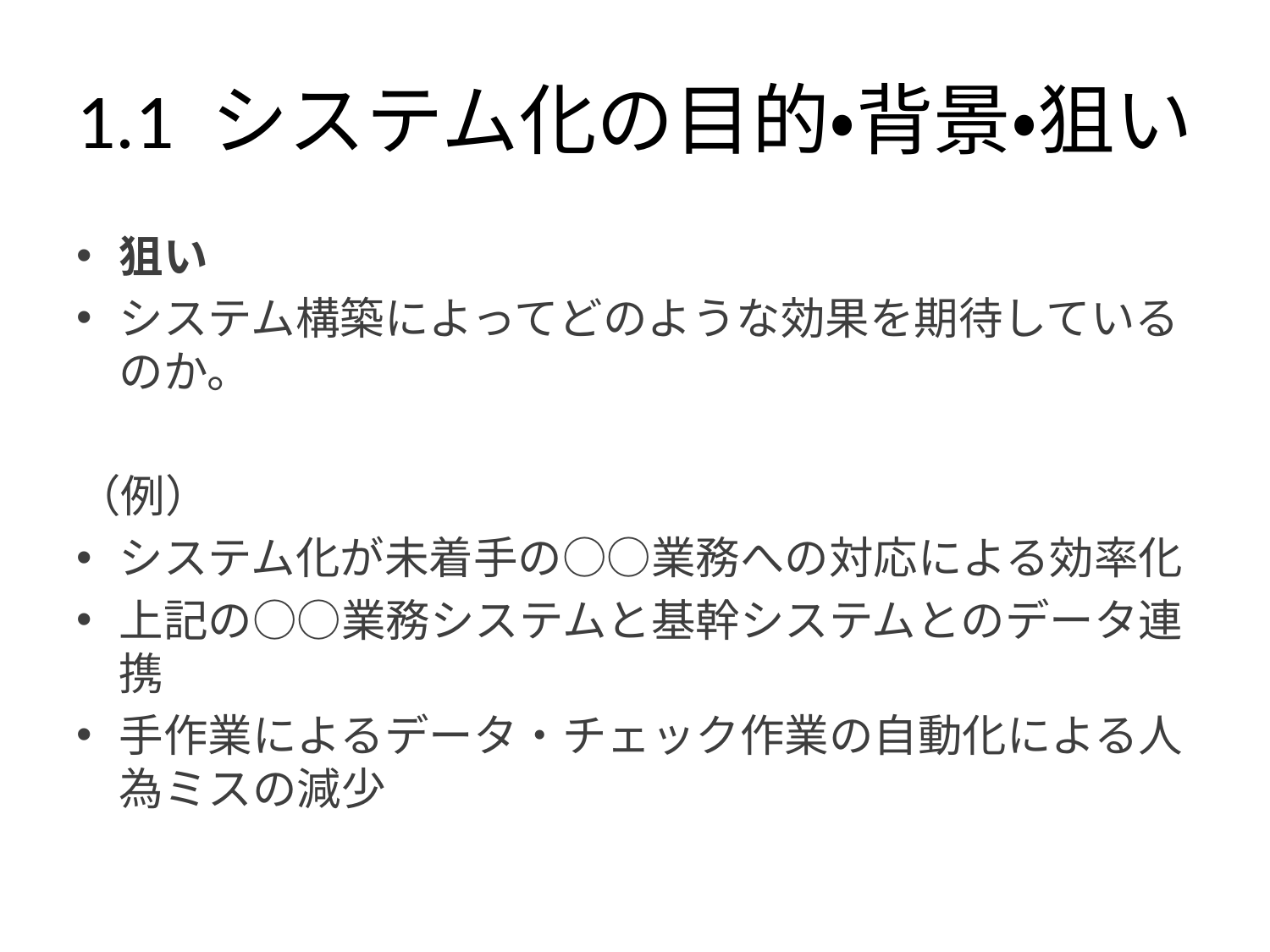

# 1.1 システム化の目的・背景・狙い
狙い
システム構築によってどのような効果を期待しているのか。

（例）
システム化が未着手の○○業務への対応による効率化
上記の○○業務システムと基幹システムとのデータ連携
手作業によるデータ・チェック作業の自動化による人為ミスの減少